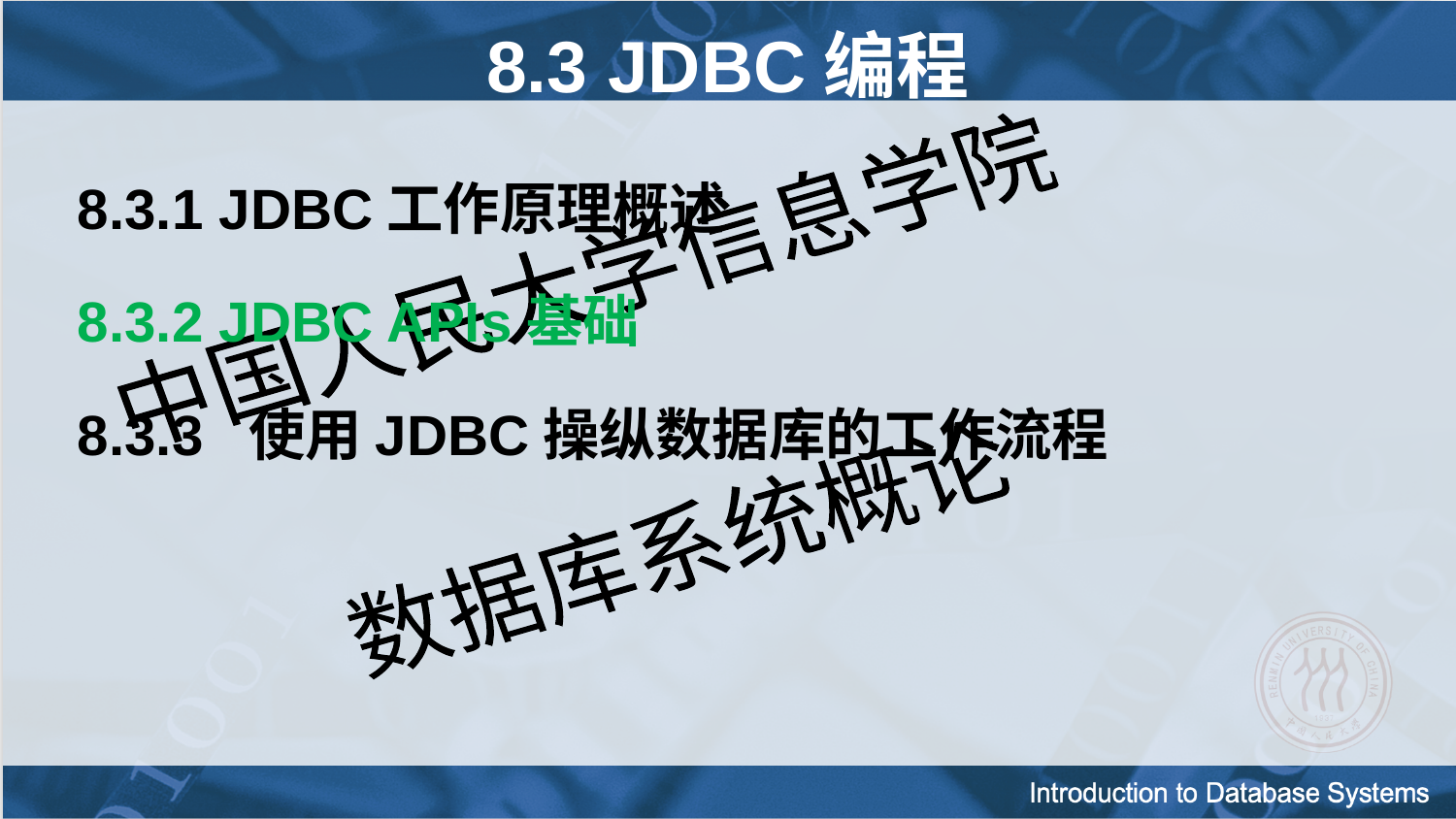

8.3 JDBC编程
8.3.1 JDBC工作原理概述
8.3.2 JDBC APIs基础
8.3.3  使用JDBC操纵数据库的工作流程